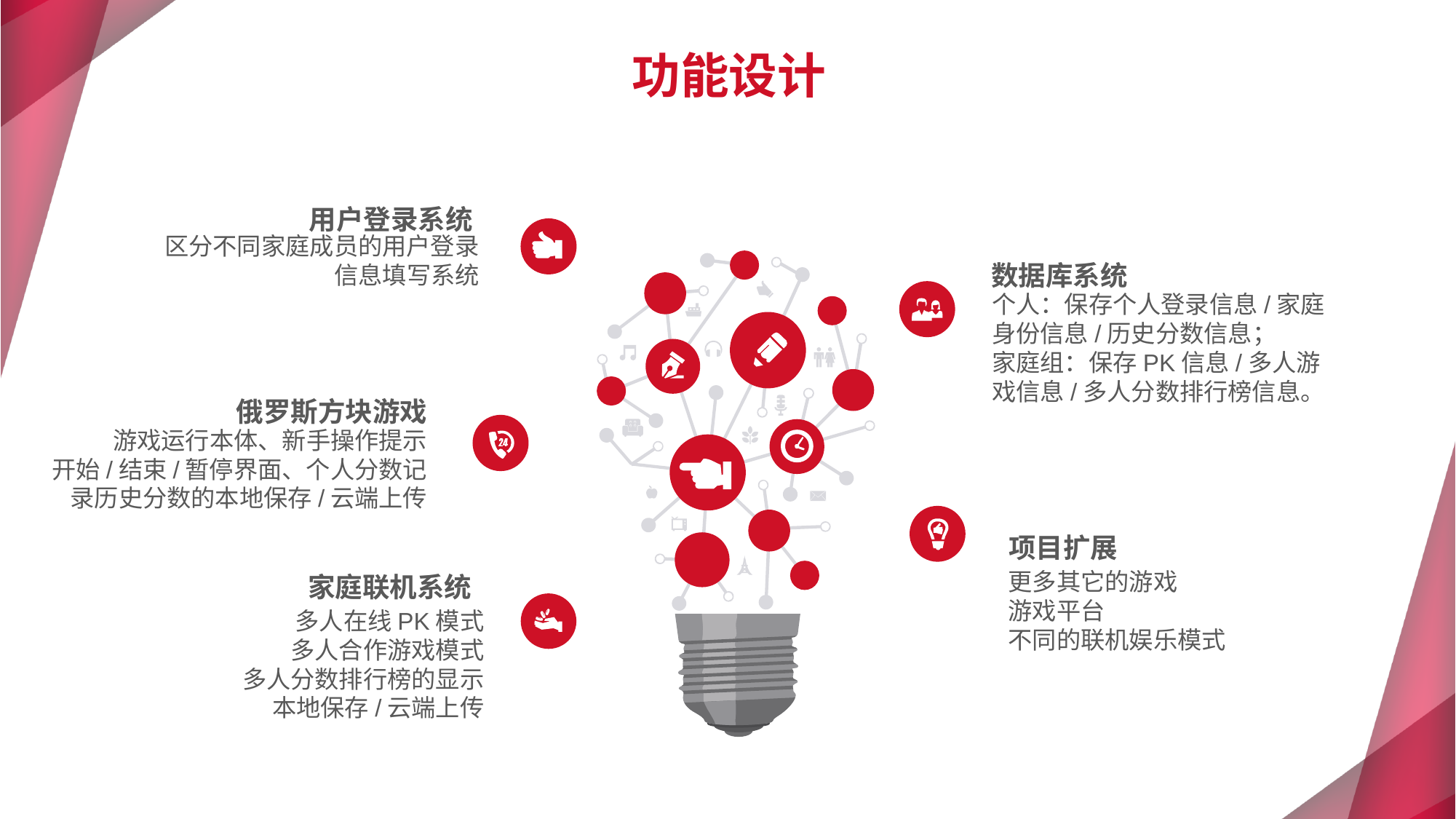

功能设计
用户登录系统

区分不同家庭成员的用户登录信息填写系统
数据库系统
个人：保存个人登录信息/家庭身份信息/历史分数信息；
家庭组：保存PK信息/多人游戏信息/多人分数排行榜信息。
俄罗斯方块游戏
游戏运行本体、新手操作提示
开始/结束/暂停界面、个人分数记录历史分数的本地保存/云端上传
项目扩展
更多其它的游戏
游戏平台
不同的联机娱乐模式
家庭联机系统
多人在线PK模式
多人合作游戏模式
多人分数排行榜的显示
本地保存/云端上传